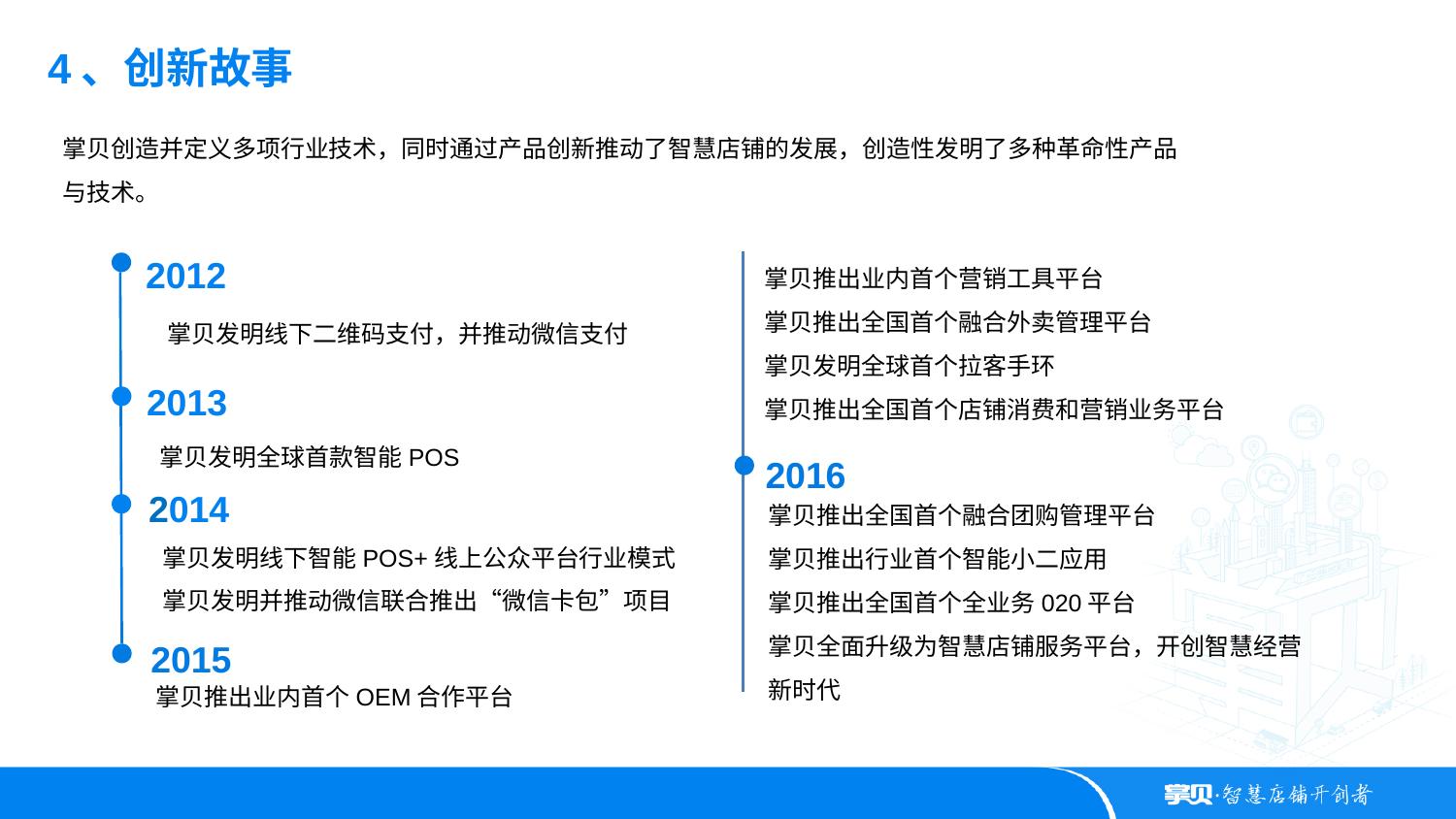

4、创新故事
掌贝创造并定义多项行业技术，同时通过产品创新推动了智慧店铺的发展，创造性发明了多种革命性产品与技术。
2012
掌贝推出业内首个营销工具平台
掌贝推出全国首个融合外卖管理平台
掌贝发明全球首个拉客手环
掌贝推出全国首个店铺消费和营销业务平台

掌贝发明线下二维码支付，并推动微信支付
2013

掌贝发明全球首款智能POS
2016

2014
掌贝推出全国首个融合团购管理平台
掌贝推出行业首个智能小二应用
掌贝推出全国首个全业务020平台
掌贝全面升级为智慧店铺服务平台，开创智慧经营新时代

掌贝发明线下智能POS+线上公众平台行业模式
掌贝发明并推动微信联合推出“微信卡包”项目
2015

掌贝推出业内首个OEM合作平台